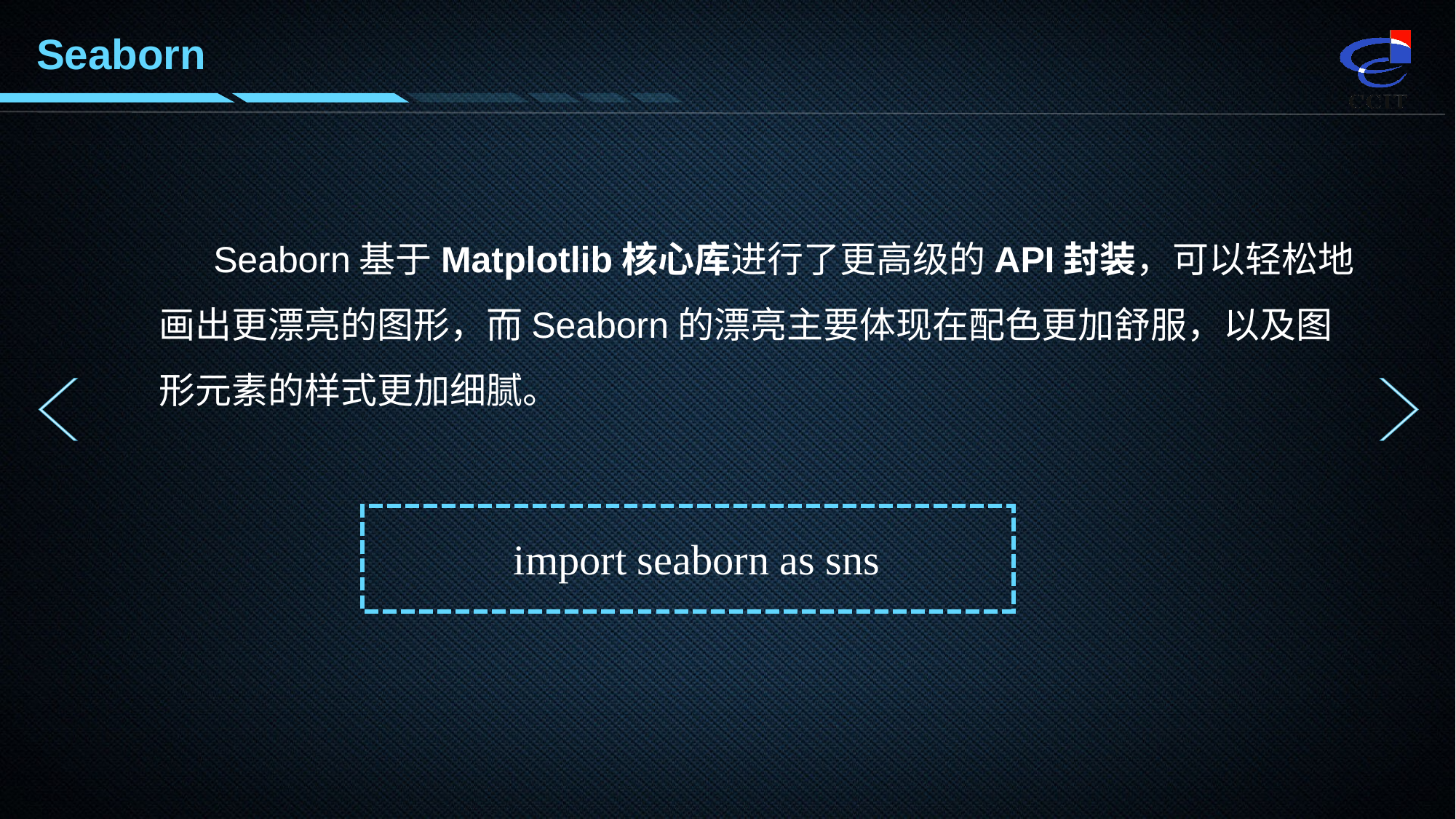

Seaborn
Seaborn基于Matplotlib核心库进行了更高级的API封装，可以轻松地画出更漂亮的图形，而Seaborn的漂亮主要体现在配色更加舒服，以及图形元素的样式更加细腻。

import seaborn as sns